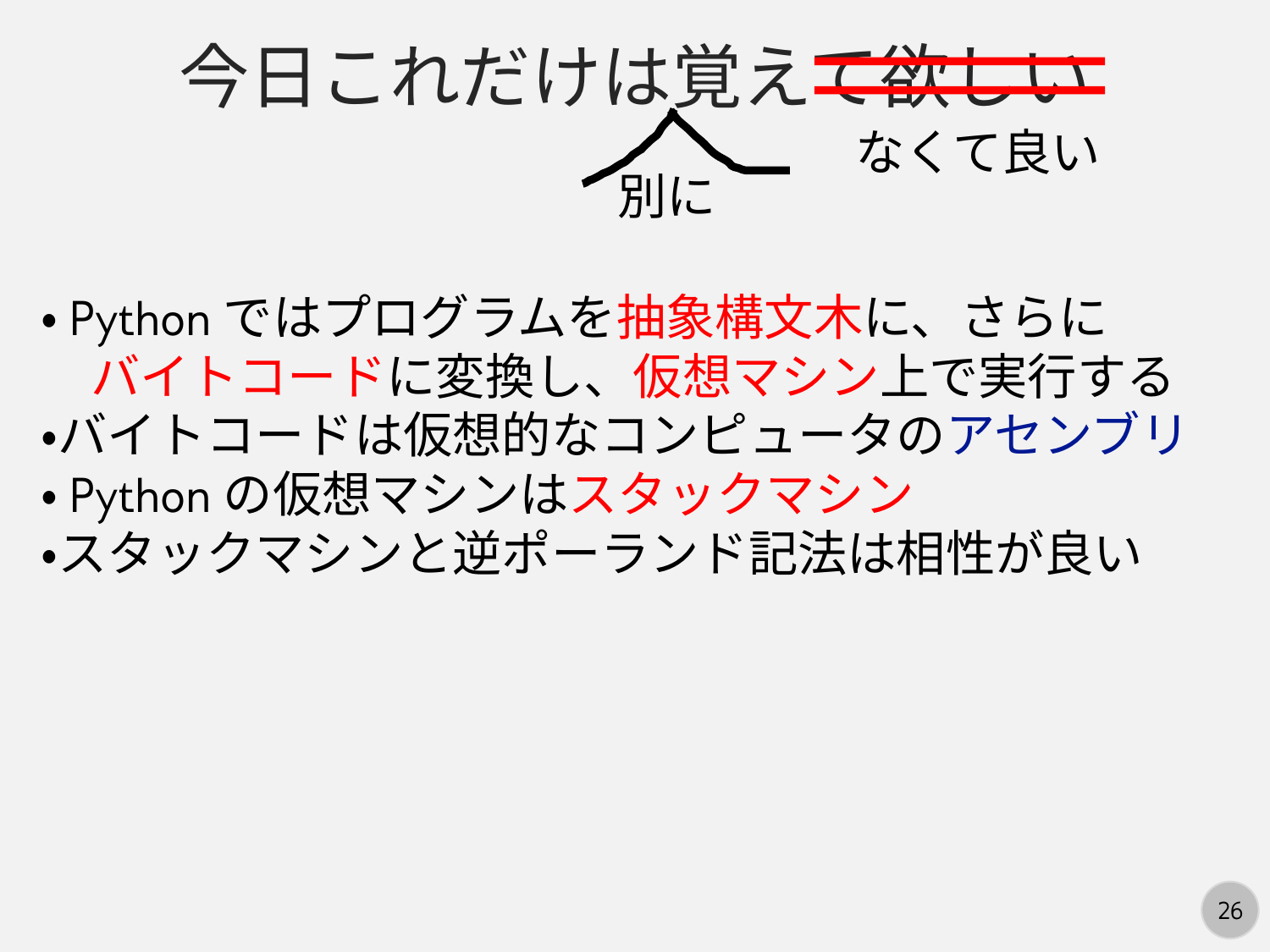

今日これだけは覚えて欲しい

なくて良い
別に
・Pythonではプログラムを抽象構文木に、さらに
　バイトコードに変換し、仮想マシン上で実行する
・バイトコードは仮想的なコンピュータのアセンブリ
・Pythonの仮想マシンはスタックマシン
・スタックマシンと逆ポーランド記法は相性が良い